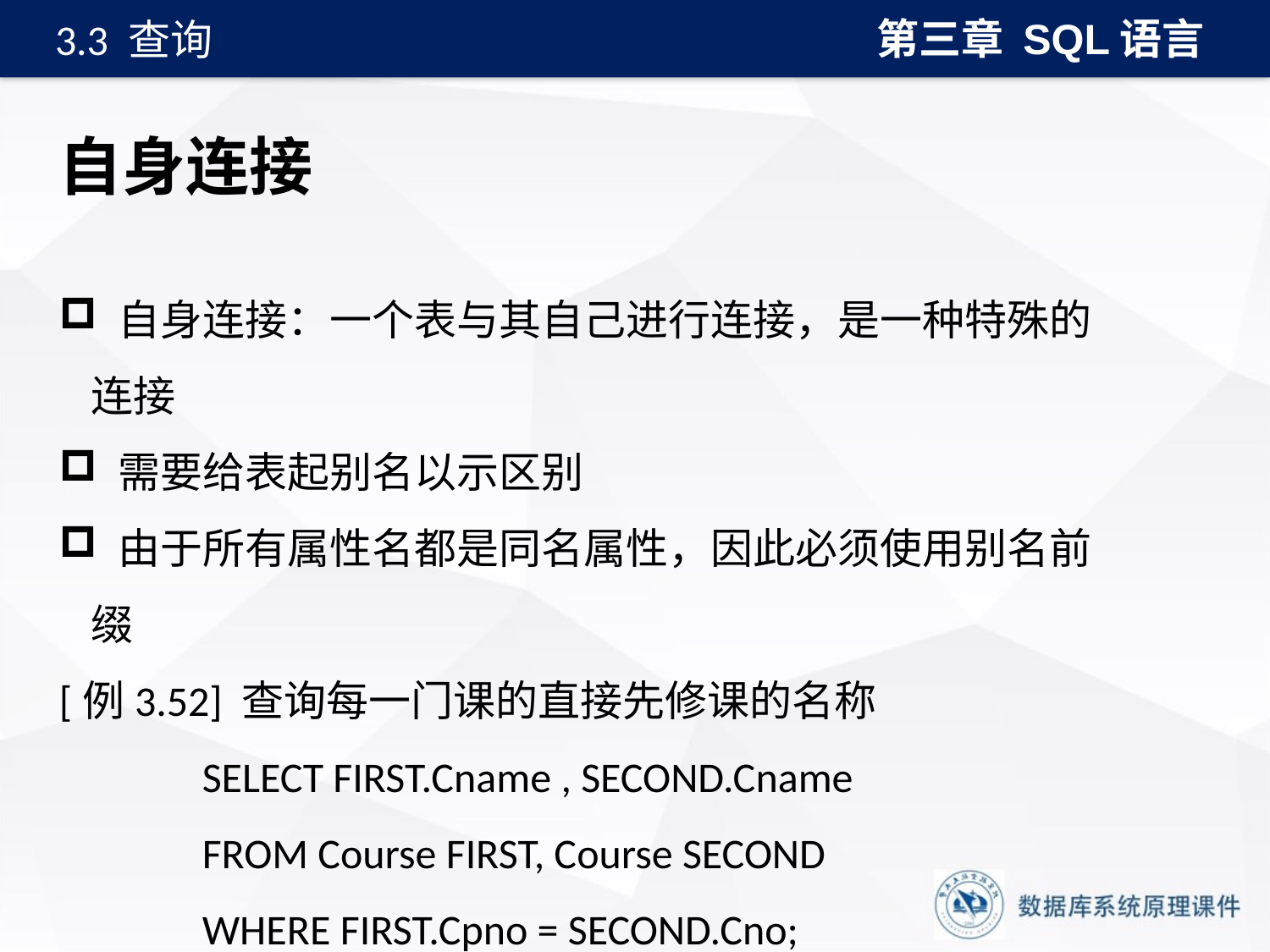

第三章 SQL语言
3.3 查询
# 自身连接
 自身连接：一个表与其自己进行连接，是一种特殊的连接
 需要给表起别名以示区别
 由于所有属性名都是同名属性，因此必须使用别名前缀
[例3.52] 查询每一门课的直接先修课的名称
               SELECT FIRST.Cname , SECOND.Cname
               FROM Course FIRST, Course SECOND
               WHERE FIRST.Cpno = SECOND.Cno;